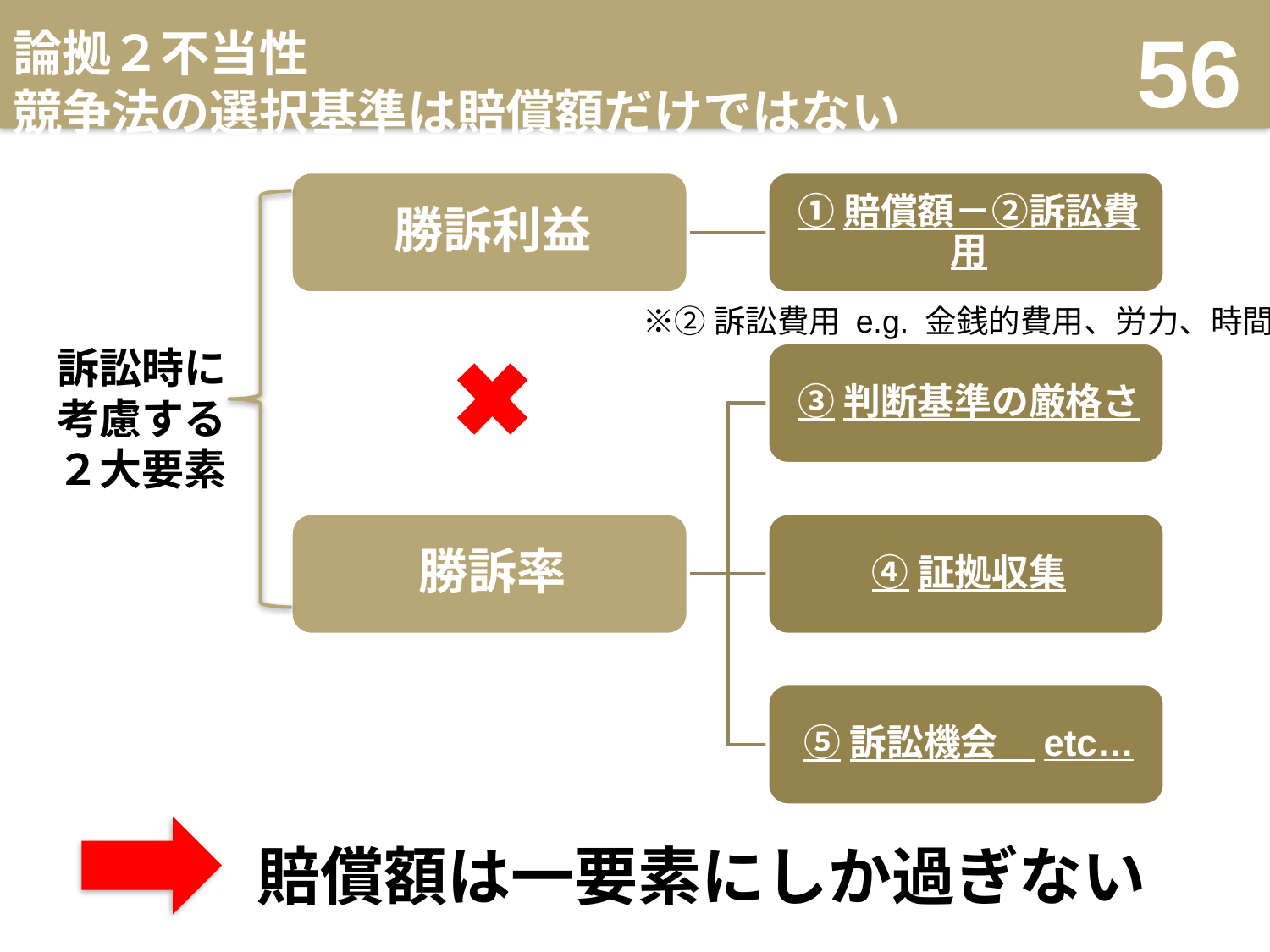

# 論拠２不当性 競争法の選択基準は賠償額だけではない
56
勝訴利益
①賠償額－②訴訟費用
勝訴率
③判断基準の厳格さ
④証拠収集
⑤訴訟機会　etc…

訴訟時に考慮する２大要素
※②訴訟費用 e.g. 金銭的費用、労力、時間

賠償額は一要素にしか過ぎない